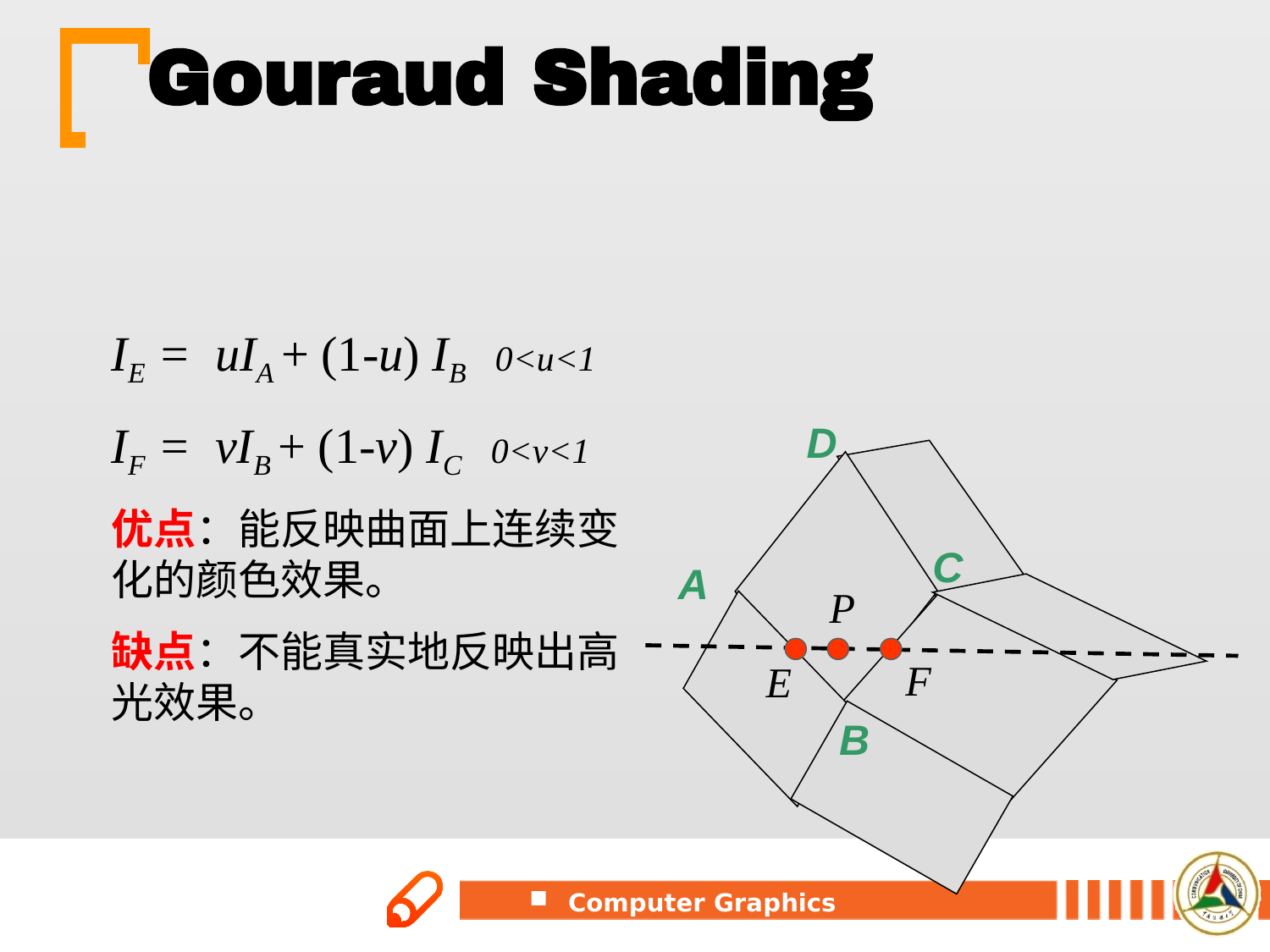

# Gouraud Shading
 Gouraud在多边形的交界处用线性插值的方法均匀改变边界的亮度值，使亮度平滑过渡。
IE =  uIA + (1-u) IB    0<u<1
IF =  vIB + (1-v) IC    0<v<1
优点：能反映曲面上连续变化的颜色效果。
缺点：不能真实地反映出高光效果。
D

C
A
P

F
E
B